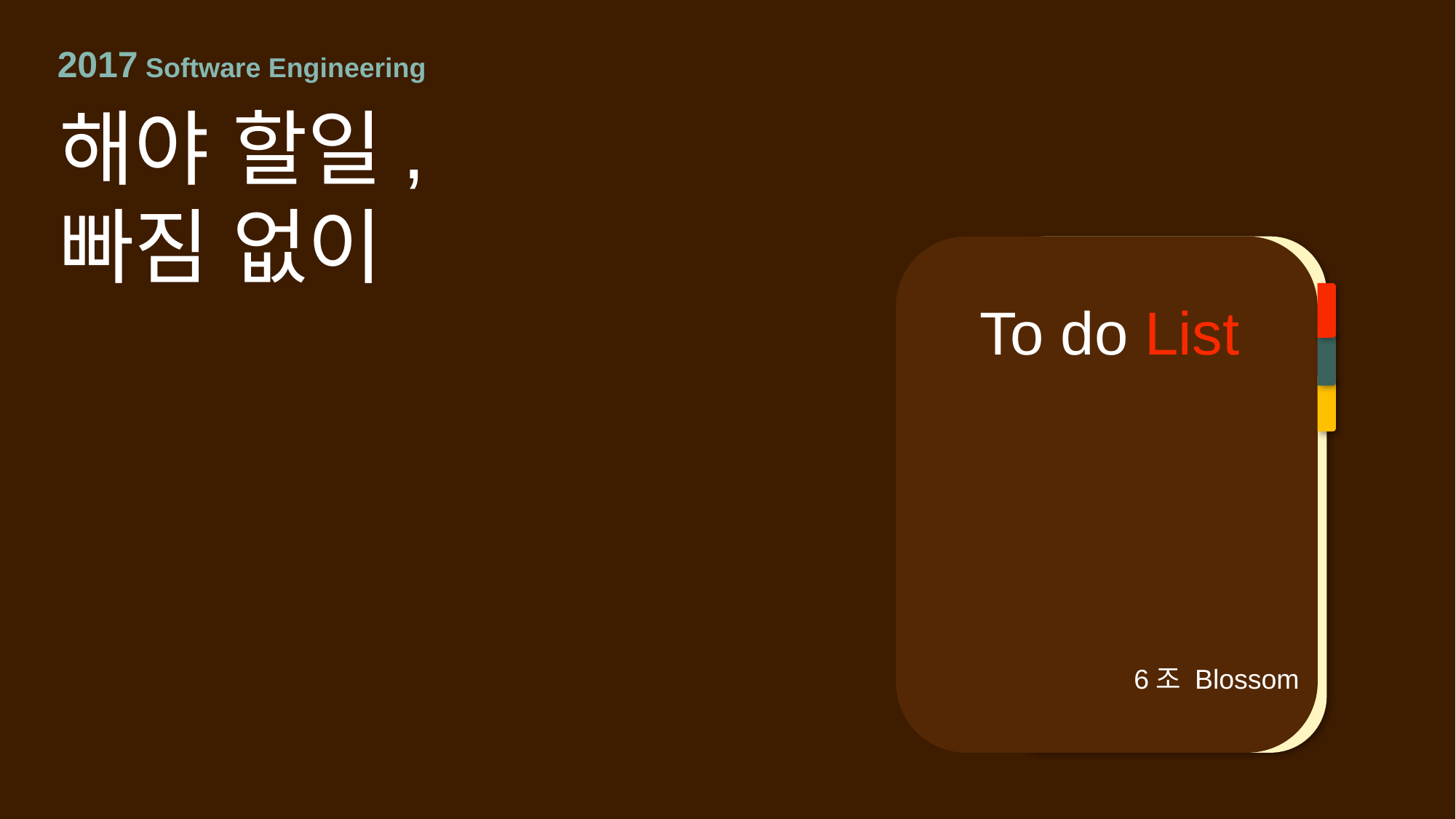

2017 Software Engineering
해야 할일,
빠짐 없이

To do List

6조 Blossom